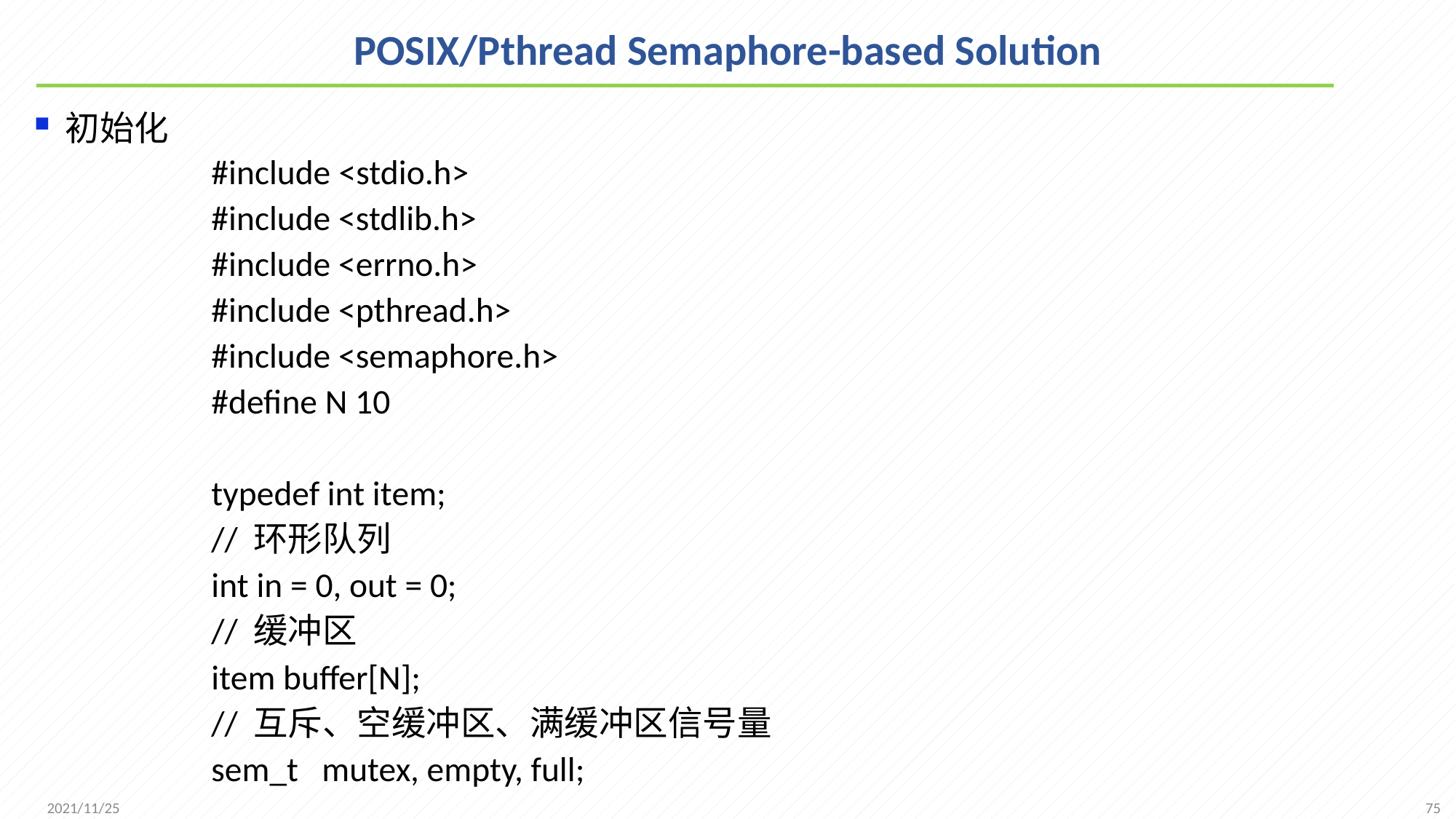

# POSIX/Pthread Semaphore-based Solution
初始化
#include <stdio.h>
#include <stdlib.h>
#include <errno.h>
#include <pthread.h>
#include <semaphore.h>
#define N 10

typedef int item;
// 环形队列
int in = 0, out = 0;
// 缓冲区
item buffer[N];
// 互斥、空缓冲区、满缓冲区信号量
sem_t   mutex, empty, full;

75
2021/11/25